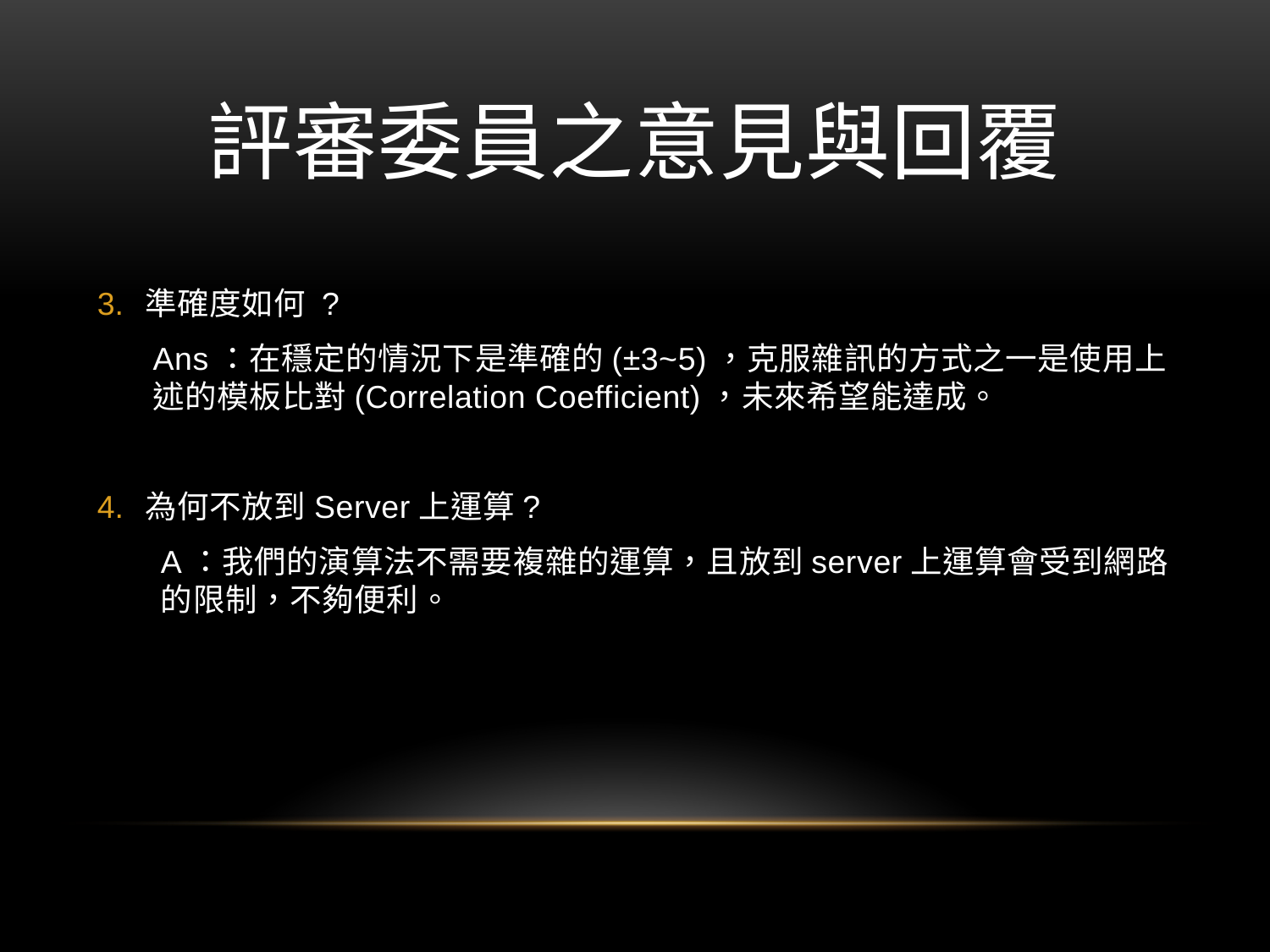

# 評審委員之意見與回覆

準確度如何 ?
Ans：在穩定的情況下是準確的(±3~5)，克服雜訊的方式之一是使用上述的模板比對(Correlation Coefficient)，未來希望能達成。

為何不放到Server上運算?
A：我們的演算法不需要複雜的運算，且放到server上運算會受到網路的限制，不夠便利。